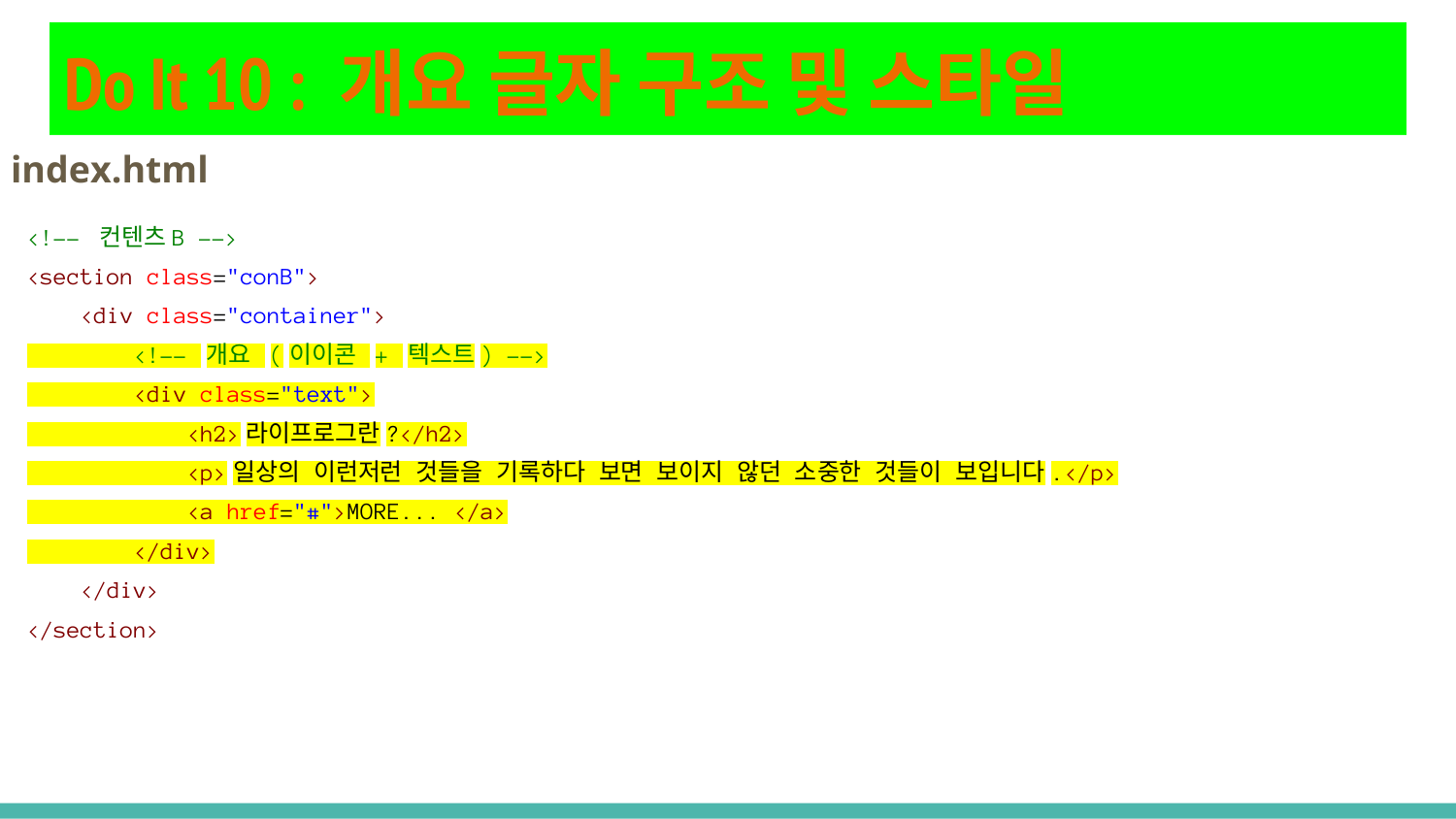

# Do It 10 : 개요 글자 구조 및 스타일
index.html
<!-- 컨텐츠B -->
<section class="conB">
    <div class="container">
        <!-- 개요 (이이콘 + 텍스트) -->
        <div class="text">
            <h2>라이프로그란?</h2>
            <p>일상의 이런저런 것들을 기록하다 보면 보이지 않던 소중한 것들이 보입니다.</p>
            <a href="#">MORE... </a>
        </div>
    </div>
</section>